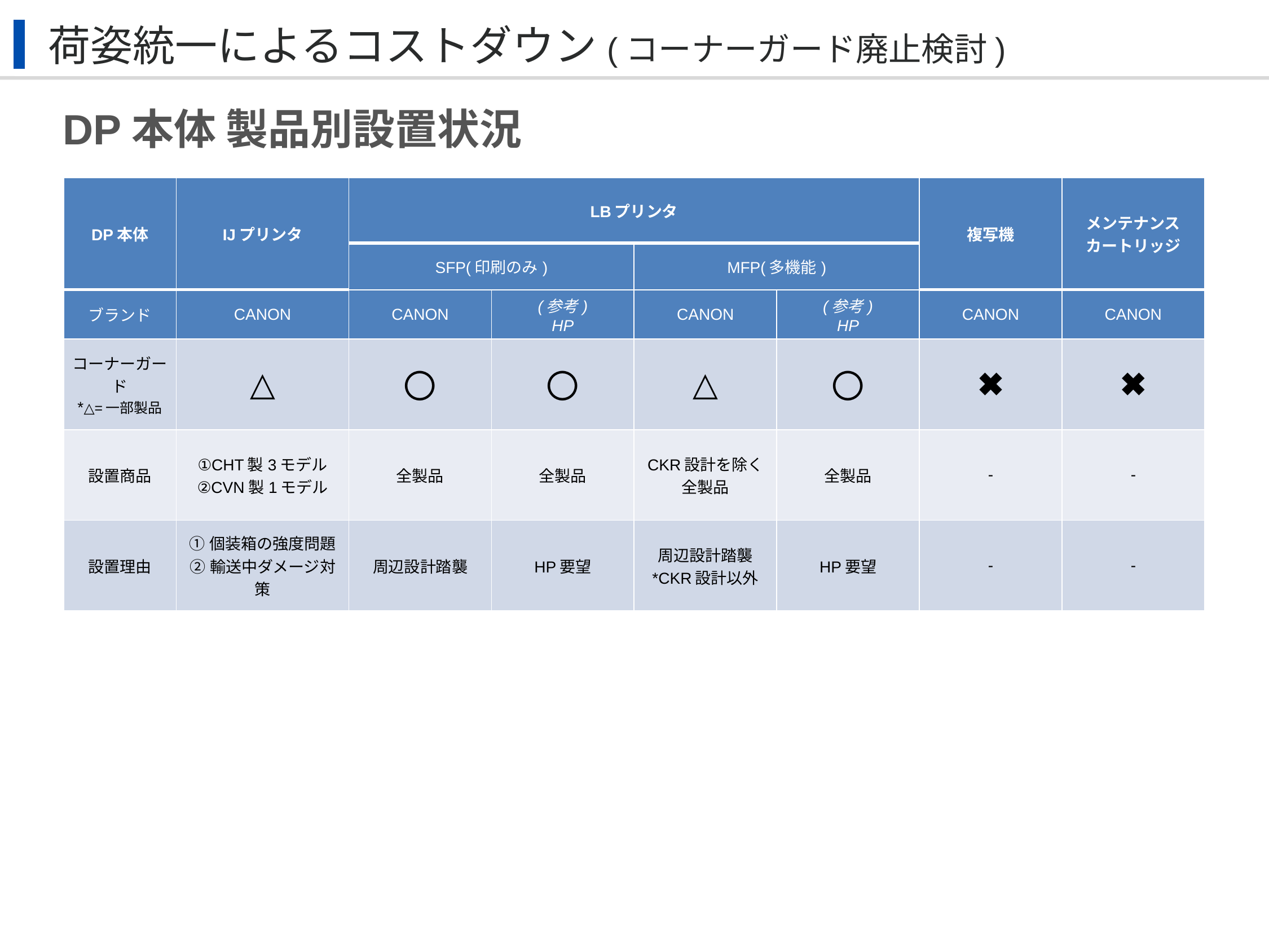

荷姿統一によるコストダウン(コーナーガード廃止検討)

DP本体 製品別設置状況
| DP本体 | IJプリンタ | LBプリンタ |  |  |  | 複写機 | メンテナンス カートリッジ |
| --- | --- | --- | --- | --- | --- | --- | --- |
|  |  | SFP(印刷のみ) |  | MFP(多機能) |  |  |  |
| ブランド | CANON | CANON | (参考) HP | CANON | (参考) HP | CANON | CANON |
| コーナーガード \*△=一部製品 | △ | 〇 | 〇 | △ | 〇 | ✖ | ✖ |
| 設置商品 | ①CHT製3モデル ②CVN製1モデル | 全製品 | 全製品 | CKR設計を除く 全製品 | 全製品 | - | - |
| 設置理由 | ①個装箱の強度問題 ②輸送中ダメージ対策 | 周辺設計踏襲 | HP要望 | 周辺設計踏襲 \*CKR設計以外 | HP要望 | - | - |